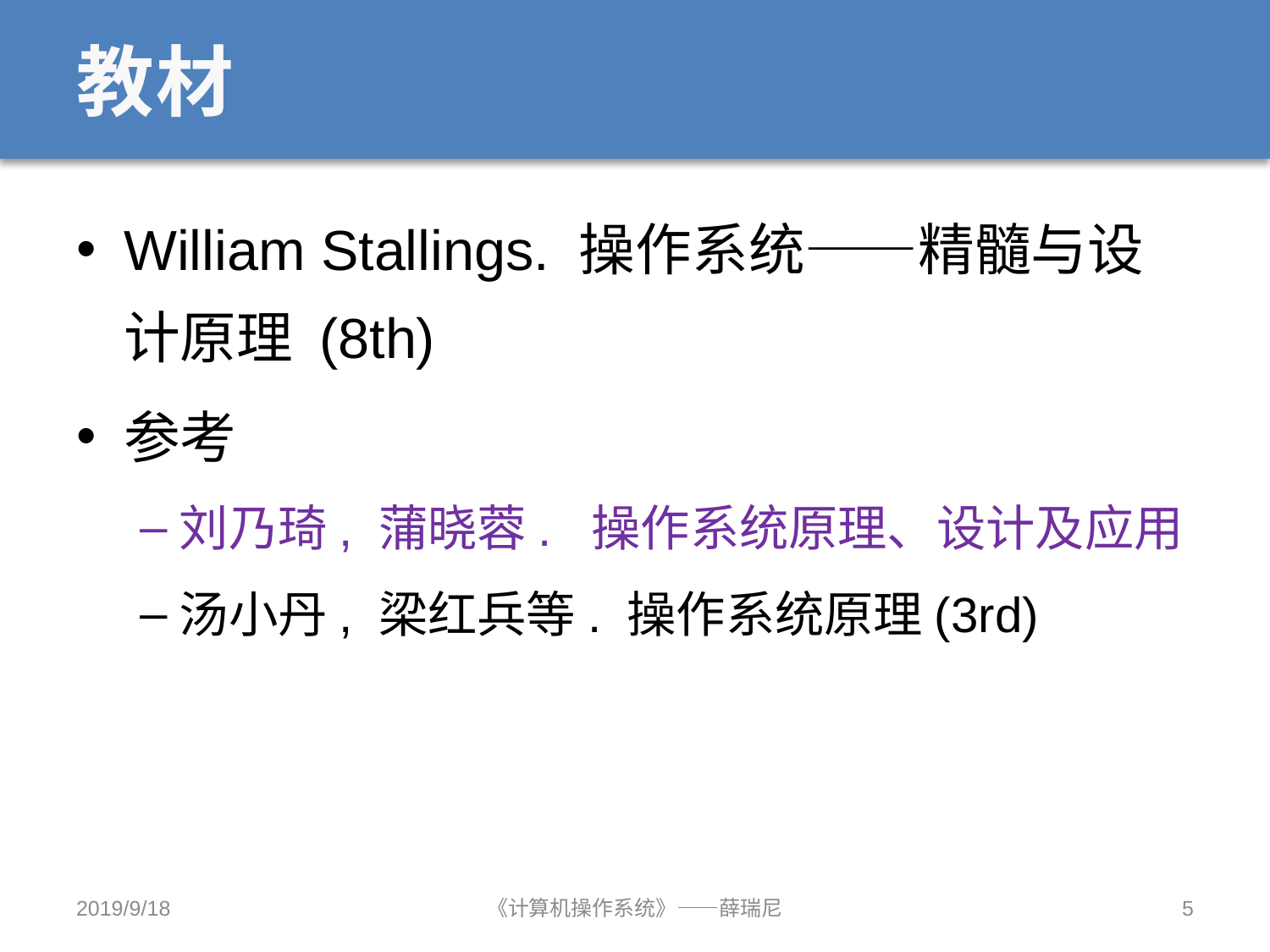

# 教材

William Stallings. 操作系统——精髓与设计原理 (8th)
参考
刘乃琦, 蒲晓蓉.  操作系统原理、设计及应用
汤小丹, 梁红兵等. 操作系统原理(3rd)

2019/9/18
《计算机操作系统》——薛瑞尼
5